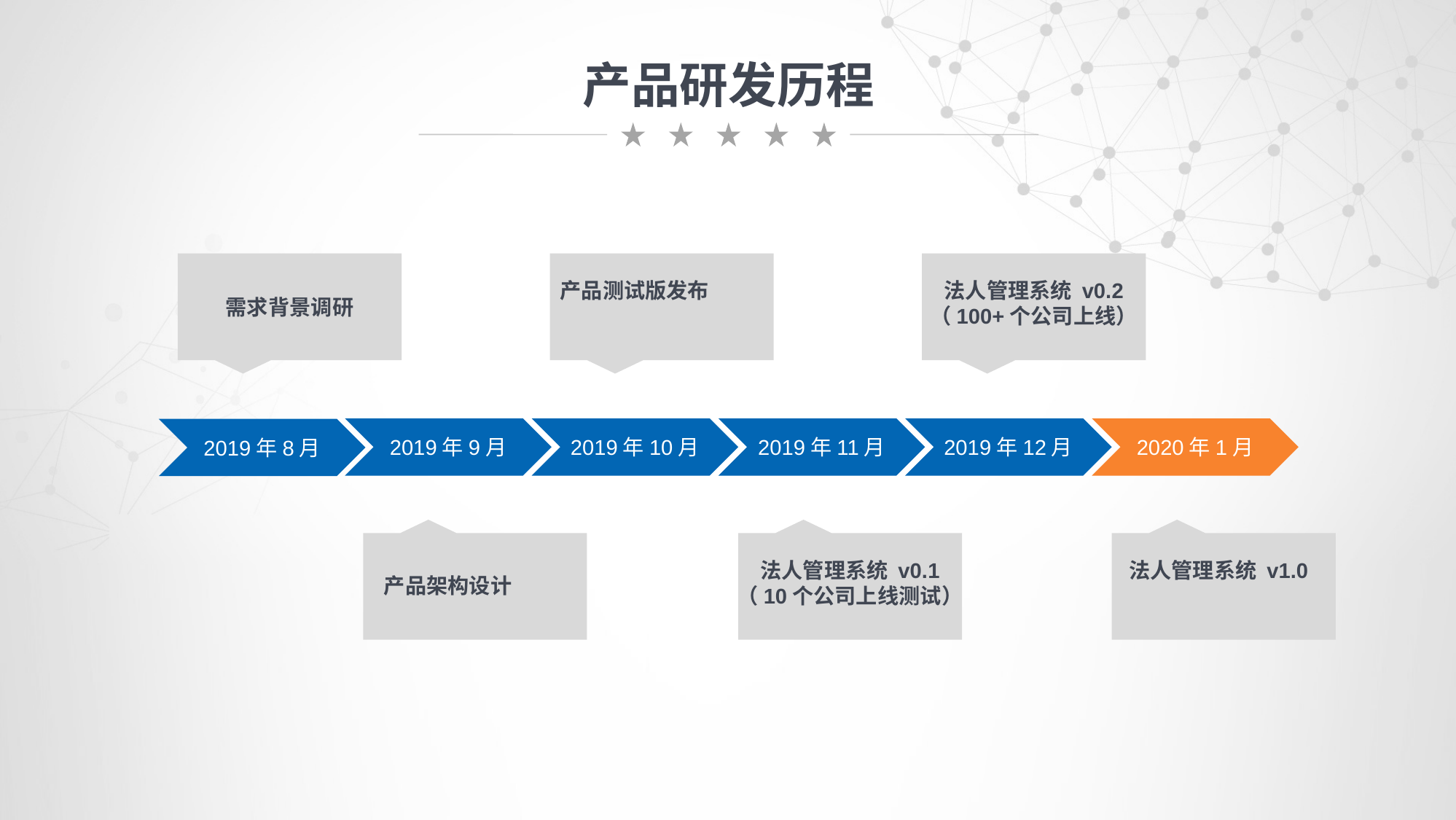

产品研发历程

需求背景调研

产品测试版发布

法人管理系统 v0.2
（100+个公司上线）

2019年9月

2019年10月

2019年11月

2019年12月

2020年1月

2019年8月

法人管理系统 v0.1
（10个公司上线测试）

法人管理系统 v1.0

产品架构设计